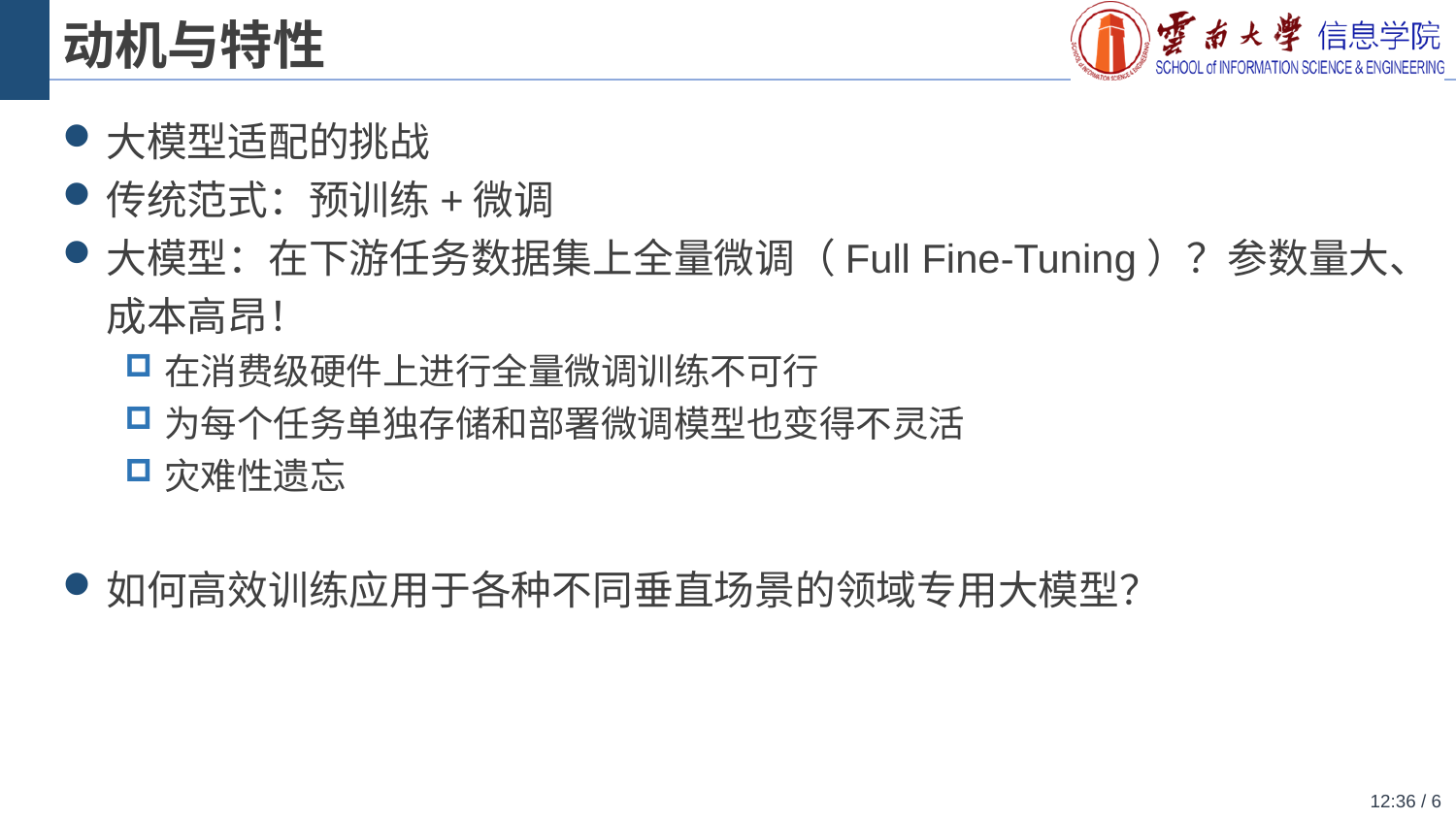

# 动机与特性
大模型适配的挑战
传统范式：预训练+微调
大模型：在下游任务数据集上全量微调（Full Fine-Tuning）？参数量大、成本高昂！
在消费级硬件上进行全量微调训练不可行
为每个任务单独存储和部署微调模型也变得不灵活
灾难性遗忘

如何高效训练应用于各种不同垂直场景的领域专用大模型？